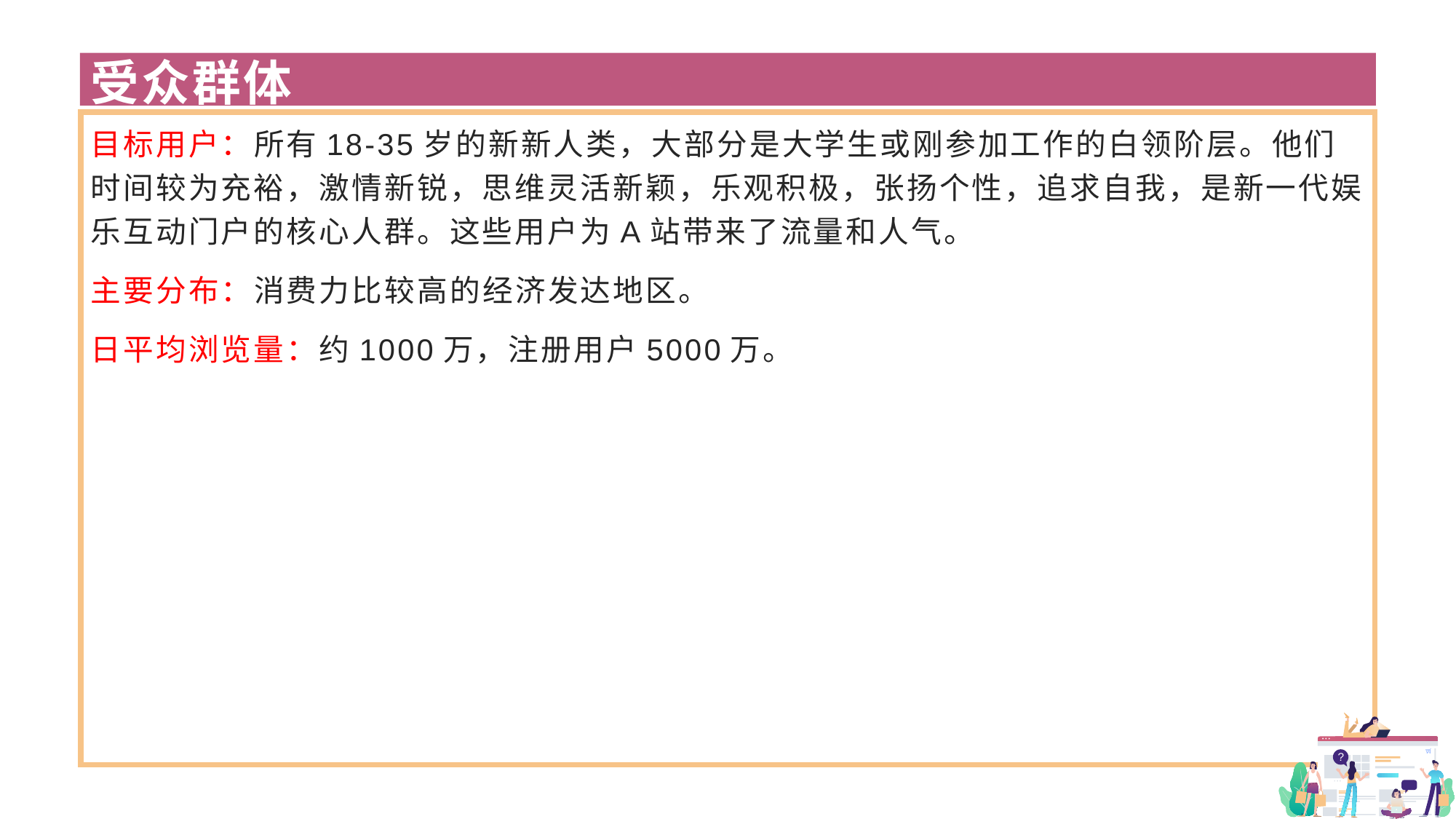

# 受众群体
目标用户：所有18-35岁的新新人类，大部分是大学生或刚参加工作的白领阶层。他们时间较为充裕，激情新锐，思维灵活新颖，乐观积极，张扬个性，追求自我，是新一代娱乐互动门户的核心人群。这些用户为A站带来了流量和人气。
主要分布：消费力比较高的经济发达地区。
日平均浏览量：约1000万，注册用户5000万。